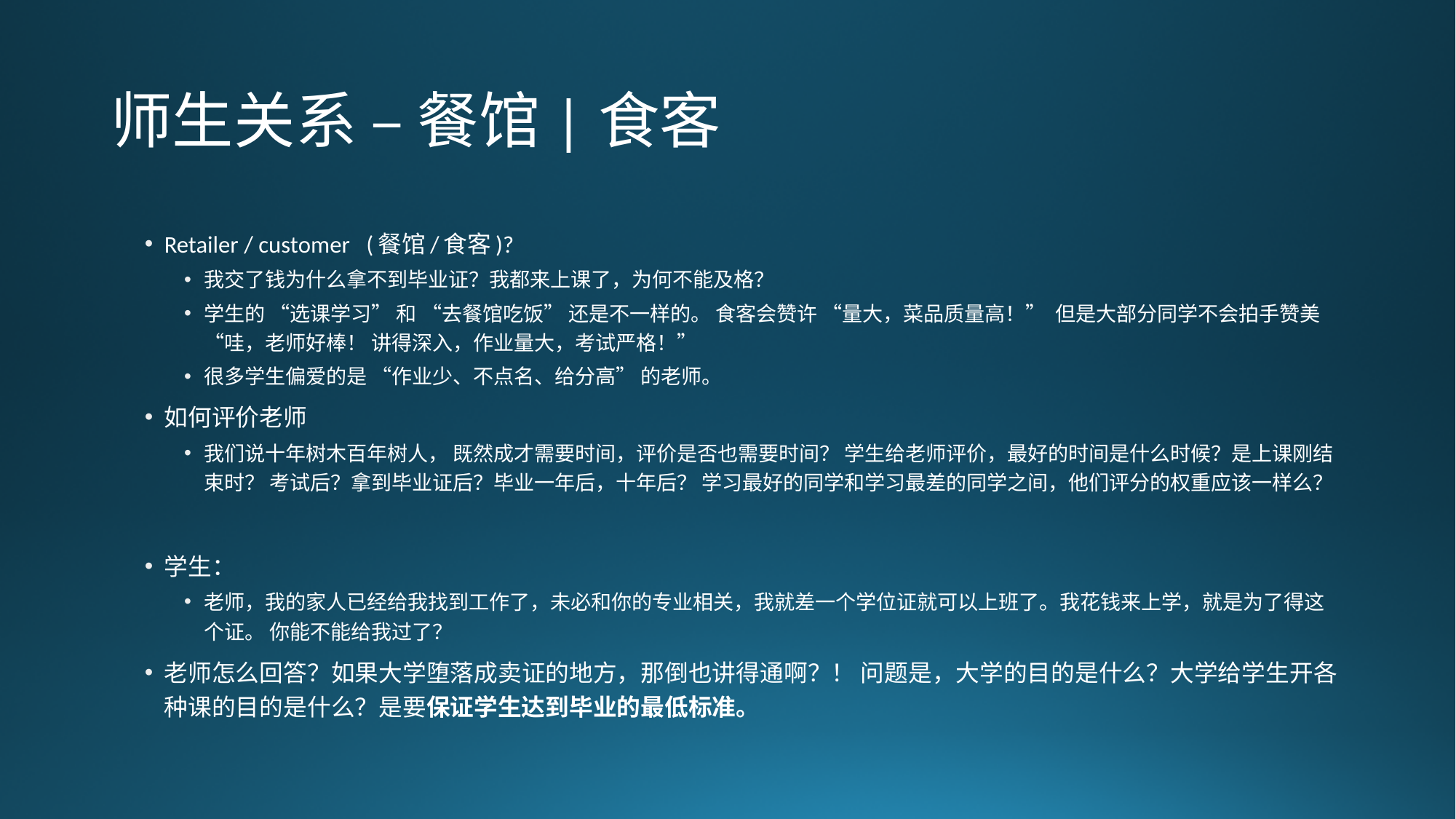

# 师生关系 – 餐馆|食客
Retailer / customer   (餐馆/食客)?
我交了钱为什么拿不到毕业证？我都来上课了，为何不能及格？
学生的 “选课学习” 和 “去餐馆吃饭” 还是不一样的。 食客会赞许 “量大，菜品质量高！”  但是大部分同学不会拍手赞美 “哇，老师好棒！ 讲得深入，作业量大，考试严格！”
很多学生偏爱的是 “作业少、不点名、给分高” 的老师。
如何评价老师
我们说十年树木百年树人， 既然成才需要时间，评价是否也需要时间？ 学生给老师评价，最好的时间是什么时候？是上课刚结束时？ 考试后？拿到毕业证后？毕业一年后，十年后？ 学习最好的同学和学习最差的同学之间，他们评分的权重应该一样么？

学生：
老师，我的家人已经给我找到工作了，未必和你的专业相关，我就差一个学位证就可以上班了。我花钱来上学，就是为了得这个证。 你能不能给我过了？
老师怎么回答？如果大学堕落成卖证的地方，那倒也讲得通啊？！ 问题是，大学的目的是什么？大学给学生开各种课的目的是什么？是要保证学生达到毕业的最低标准。